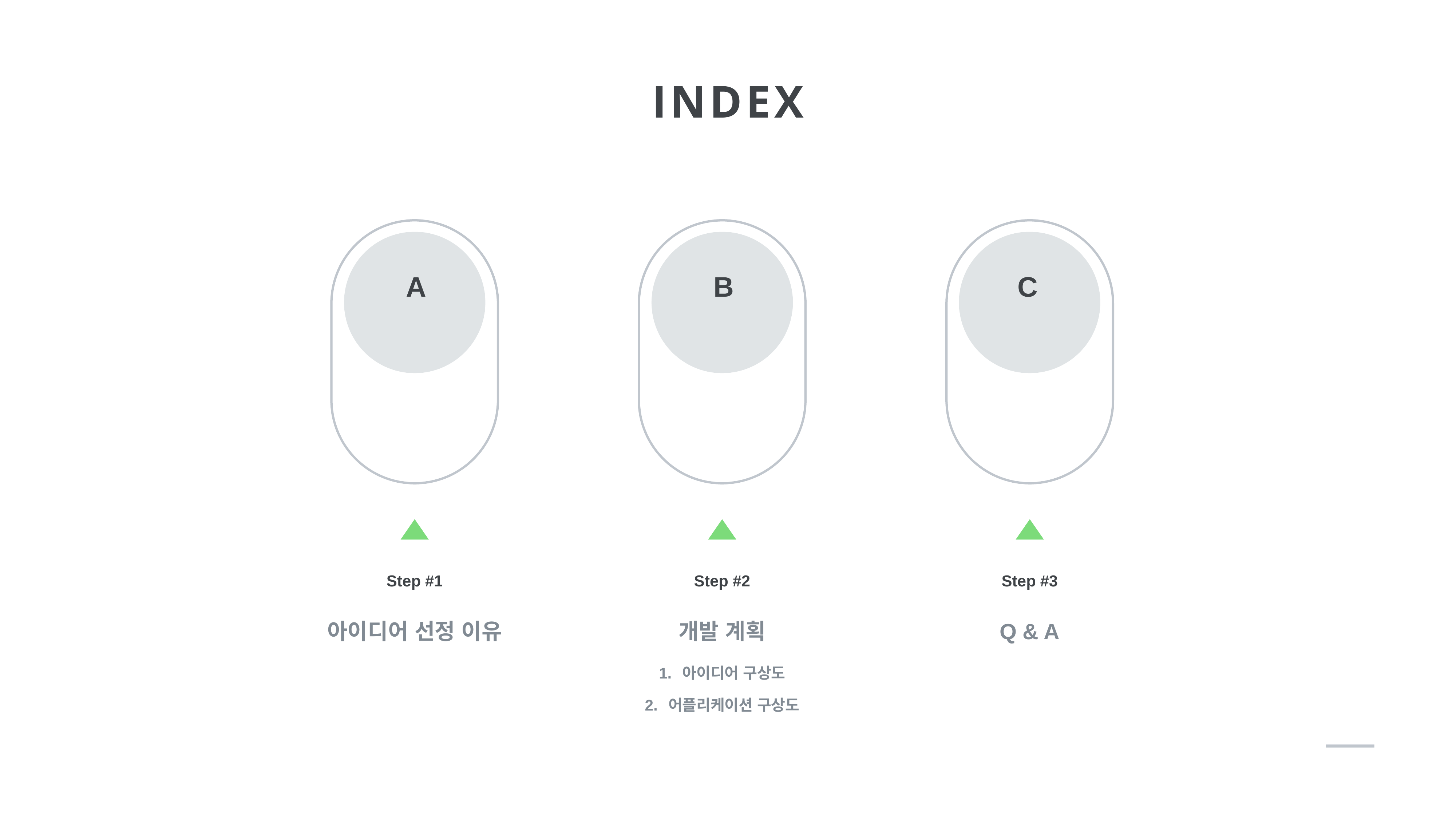

INDEX

A
B
C

Step #1
Step #2
Step #3
아이디어 선정 이유

개발 계획
1. 아이디어 구상도
2. 어플리케이션 구상도

Q & A